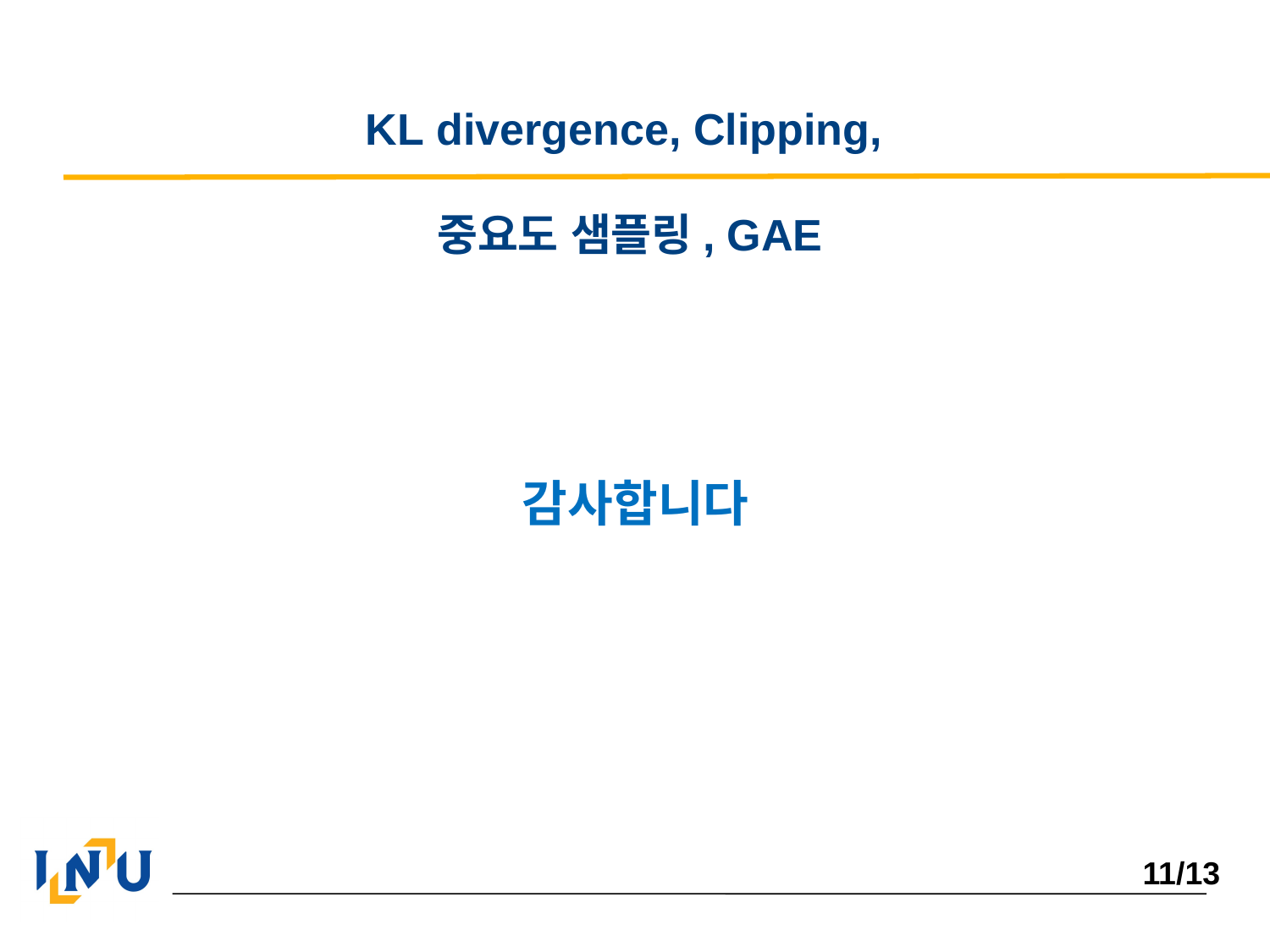

KL divergence, Clipping,
중요도 샘플링, GAE
감사합니다